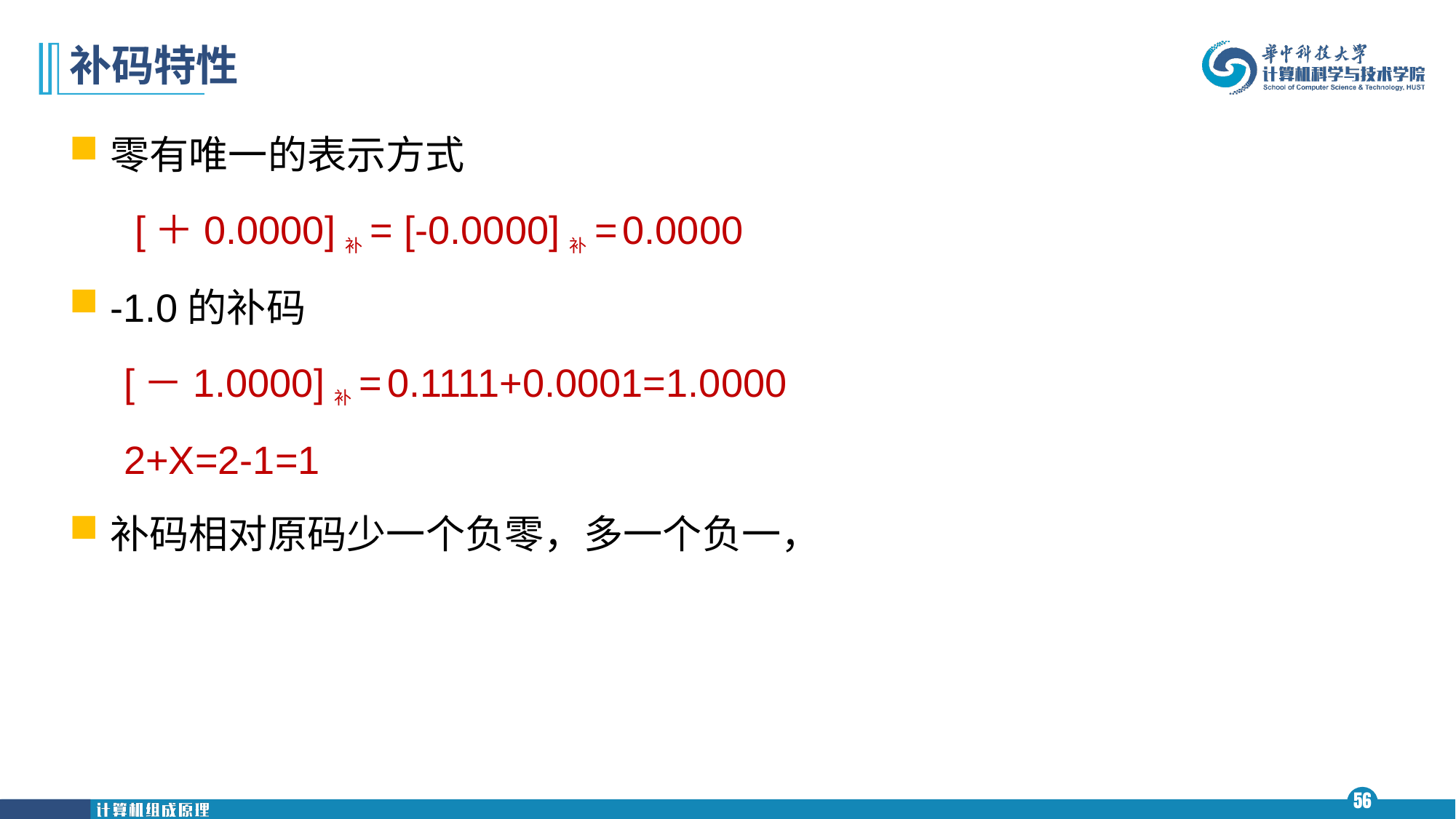

# 补码特性
零有唯一的表示方式
      [＋0.0000]补= [-0.0000]补= 0.0000
-1.0的补码
     [－1.0000]补= 0.1111+0.0001=1.0000
     2+X=2-1=1
补码相对原码少一个负零，多一个负一，